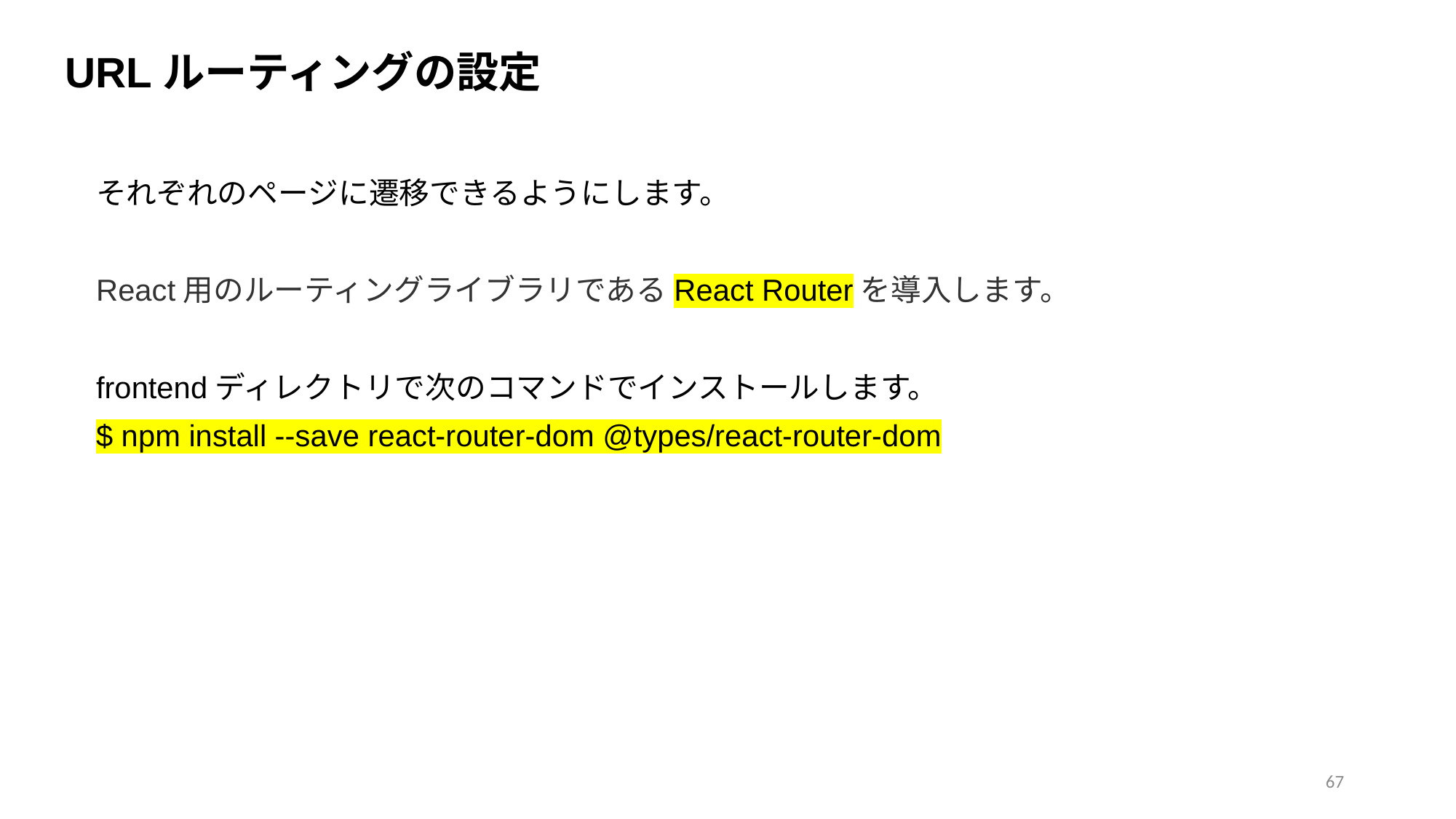

URLルーティングの設定
それぞれのページに遷移できるようにします。

React用のルーティングライブラリであるReact Routerを導入します。

frontendディレクトリで次のコマンドでインストールします。
$ npm install --save react-router-dom @types/react-router-dom

67